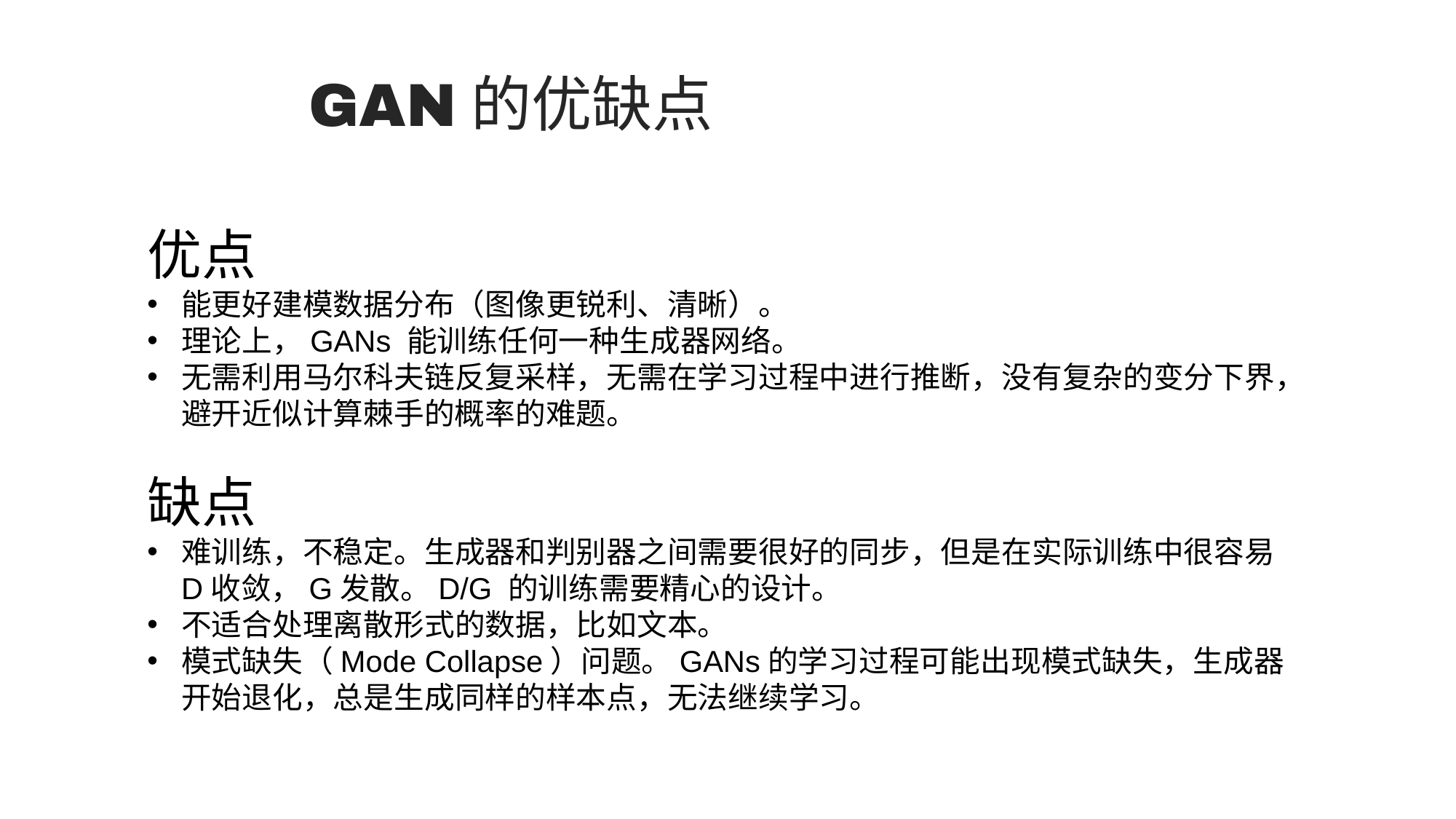

GAN的优缺点
优点
能更好建模数据分布（图像更锐利、清晰）。
理论上，GANs 能训练任何一种生成器网络。
无需利用马尔科夫链反复采样，无需在学习过程中进行推断，没有复杂的变分下界，避开近似计算棘手的概率的难题。

缺点
难训练，不稳定。生成器和判别器之间需要很好的同步，但是在实际训练中很容易D收敛，G发散。D/G 的训练需要精心的设计。
不适合处理离散形式的数据，比如文本。
模式缺失（Mode Collapse）问题。GANs的学习过程可能出现模式缺失，生成器开始退化，总是生成同样的样本点，无法继续学习。